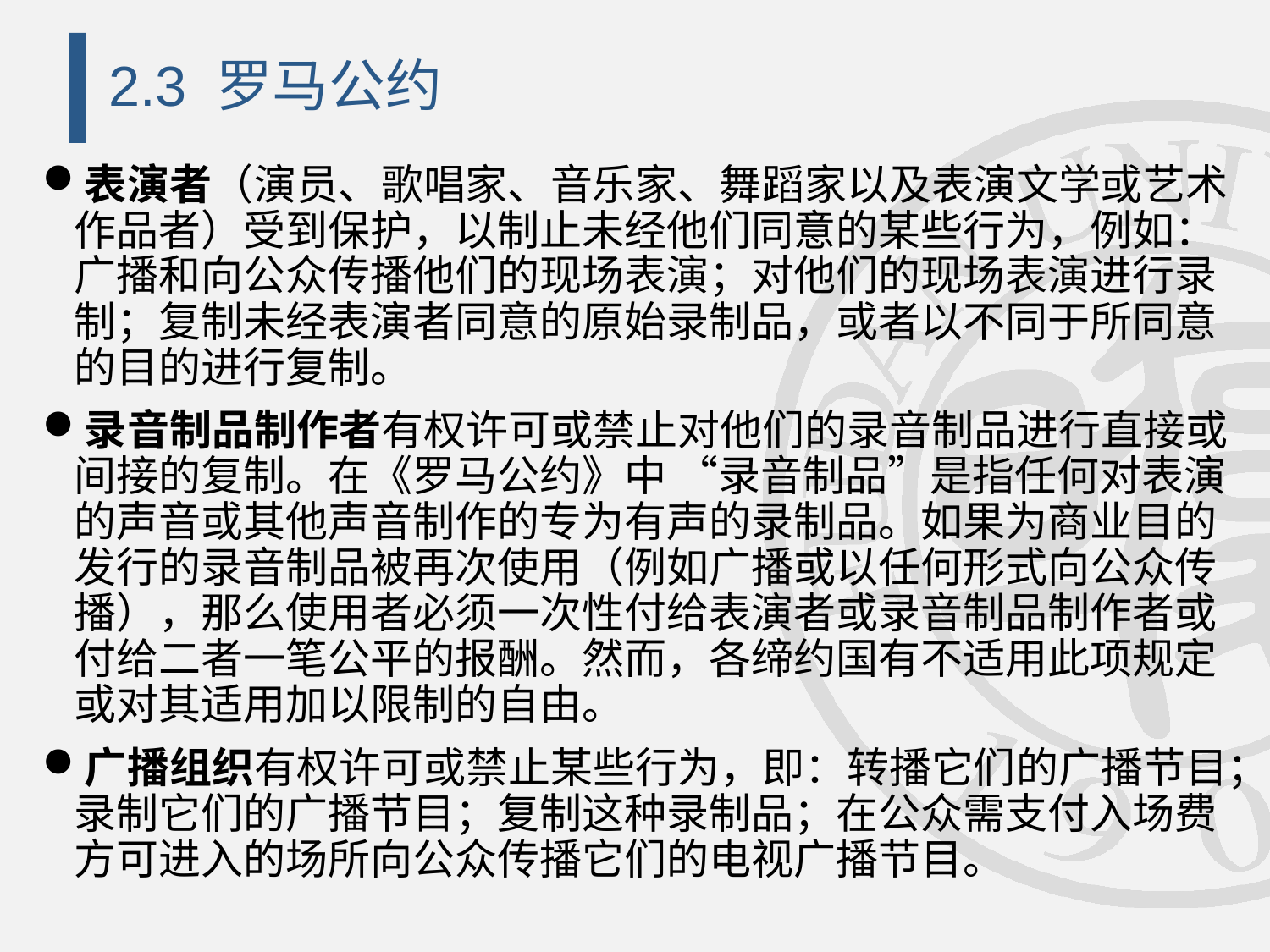

# 2.3 罗马公约
表演者（演员、歌唱家、音乐家、舞蹈家以及表演文学或艺术作品者）受到保护，以制止未经他们同意的某些行为，例如：广播和向公众传播他们的现场表演；对他们的现场表演进行录制；复制未经表演者同意的原始录制品，或者以不同于所同意的目的进行复制。
录音制品制作者有权许可或禁止对他们的录音制品进行直接或间接的复制。在《罗马公约》中 “录音制品”是指任何对表演的声音或其他声音制作的专为有声的录制品。如果为商业目的发行的录音制品被再次使用（例如广播或以任何形式向公众传播），那么使用者必须一次性付给表演者或录音制品制作者或付给二者一笔公平的报酬。然而，各缔约国有不适用此项规定或对其适用加以限制的自由。
广播组织有权许可或禁止某些行为，即：转播它们的广播节目；录制它们的广播节目；复制这种录制品；在公众需支付入场费方可进入的场所向公众传播它们的电视广播节目。